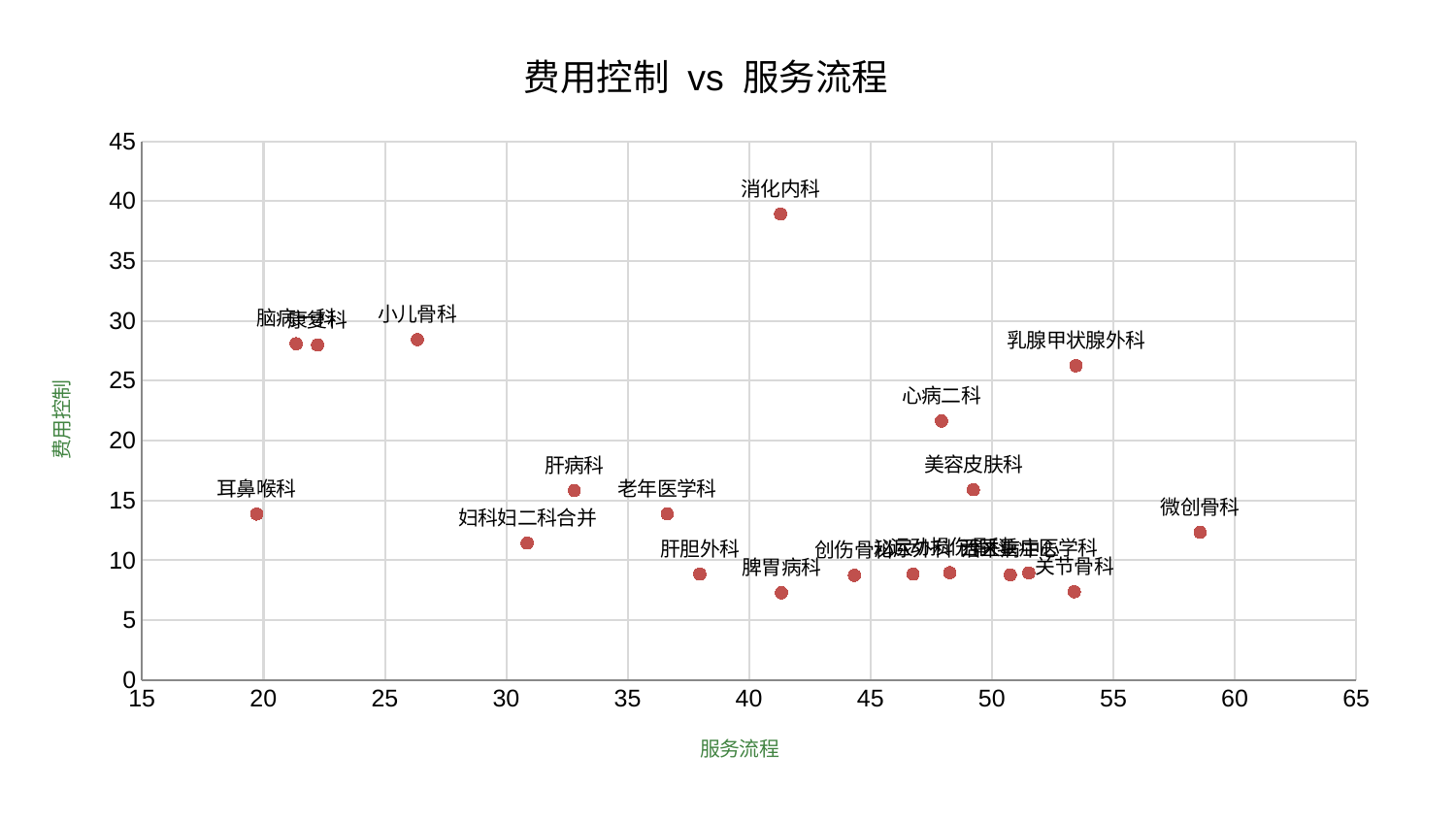

### Chart: 费用控制 vs 服务流程

| Category | 费用控制 |
|---|---|
197